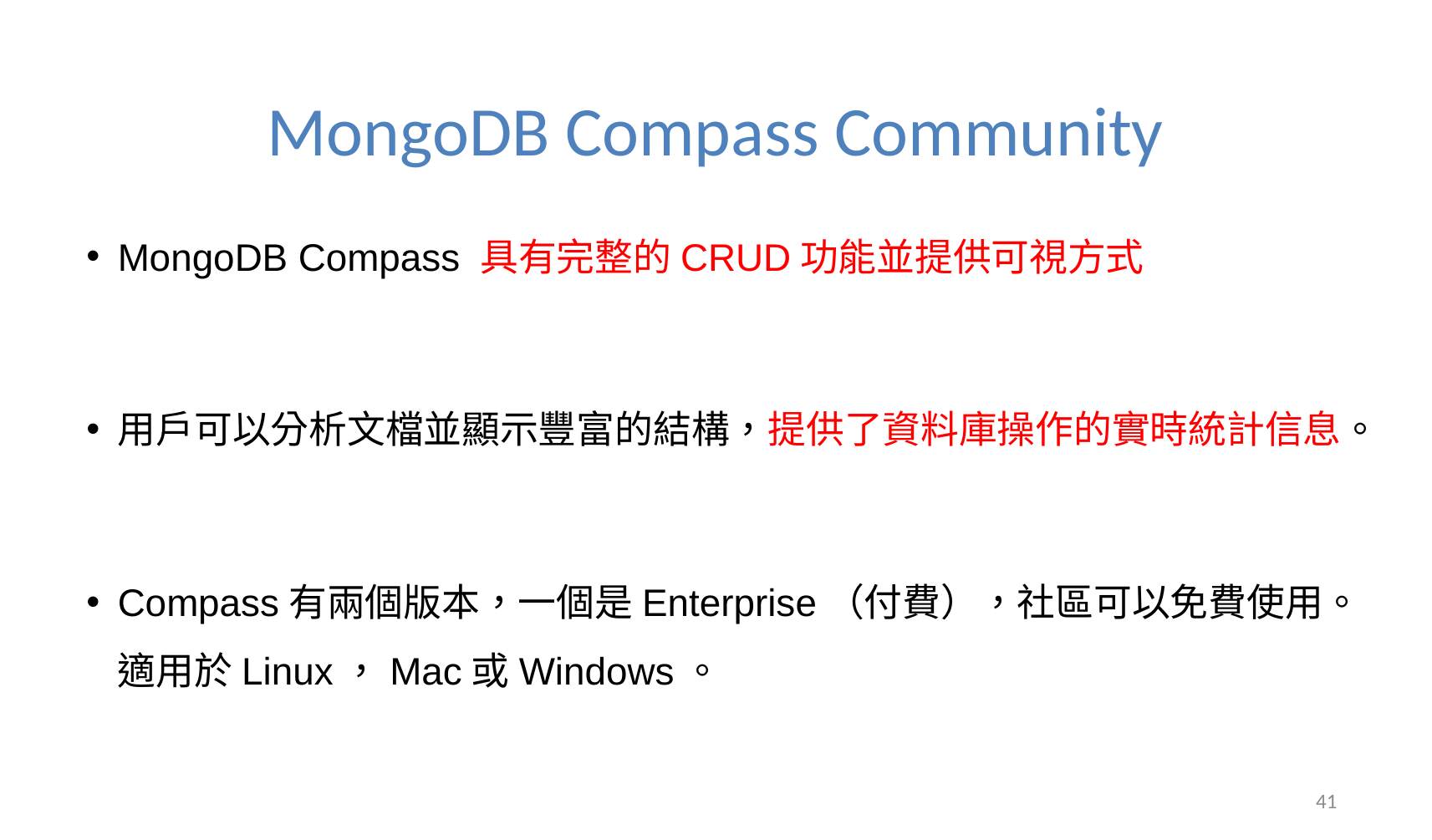

# MongoDB Compass Community
MongoDB Compass 具有完整的CRUD功能並提供可視方式

用戶可以分析文檔並顯示豐富的結構，提供了資料庫操作的實時統計信息。

Compass有兩個版本，一個是Enterprise（付費），社區可以免費使用。適用於Linux，Mac或Windows。

41